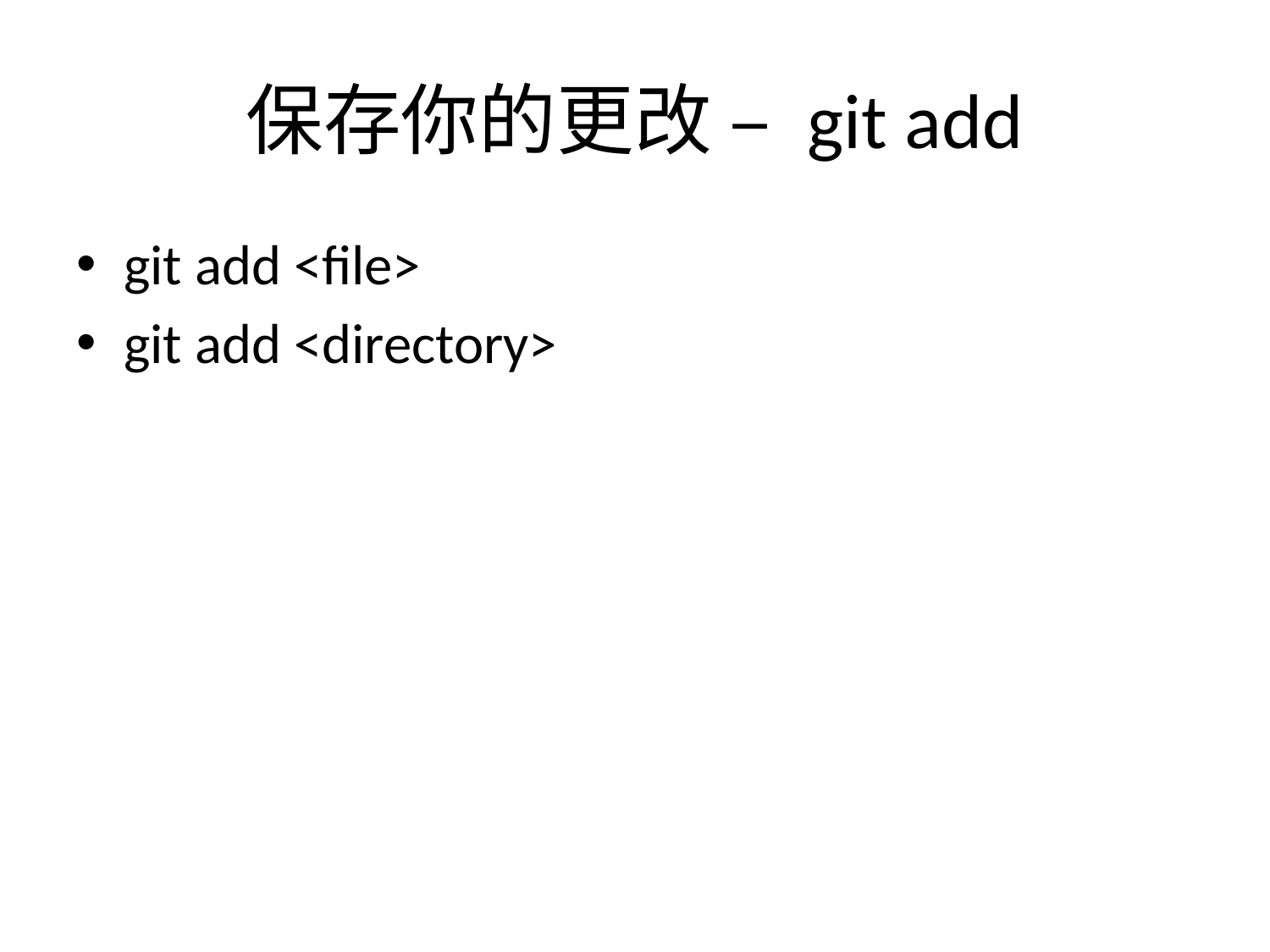

# 保存你的更改 – git add
git add <file>
git add <directory>